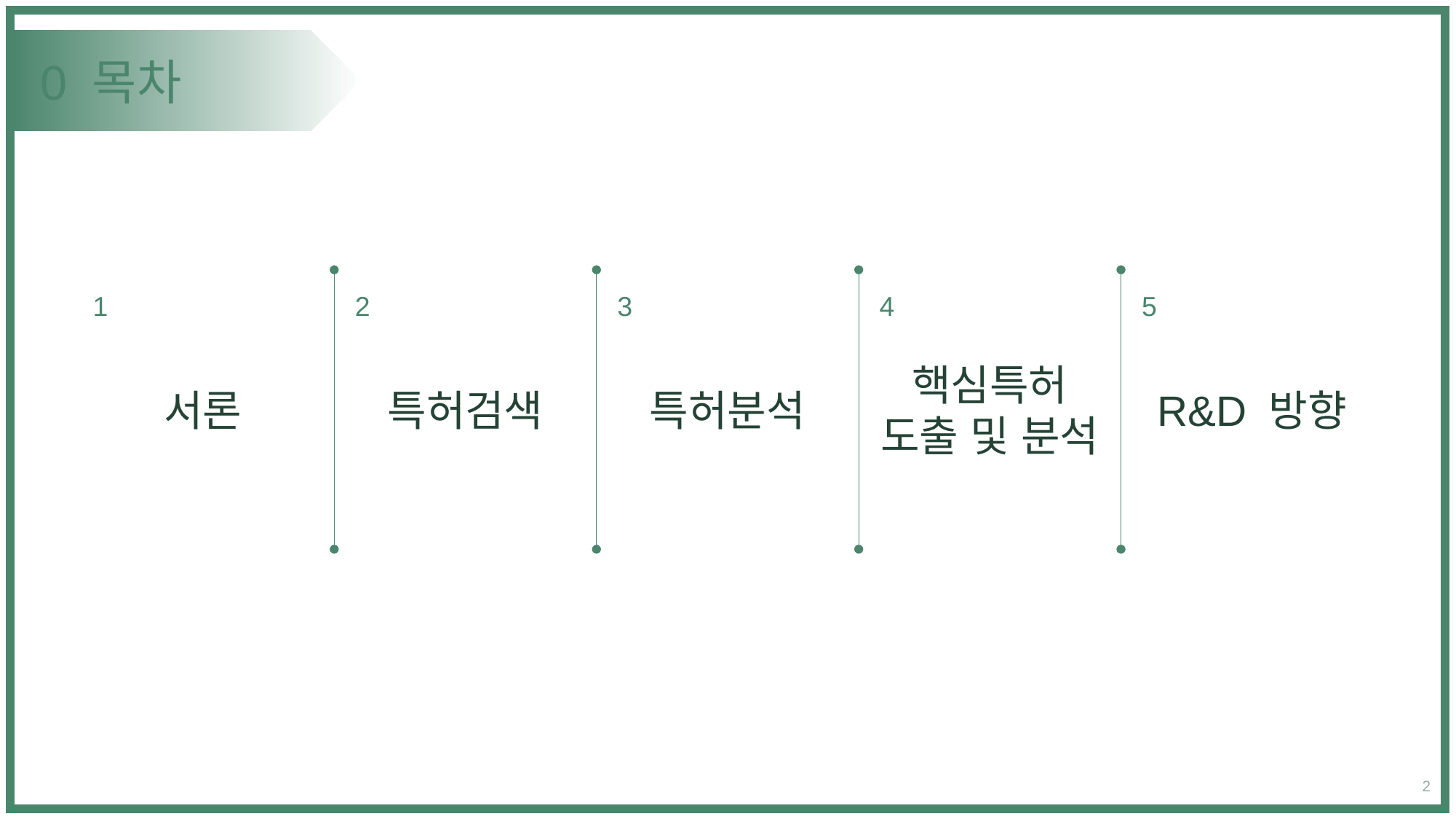

# 0 목차
1
2
3
4
5
핵심특허
도출 및 분석
서론
특허검색
특허분석
R&D 방향
2